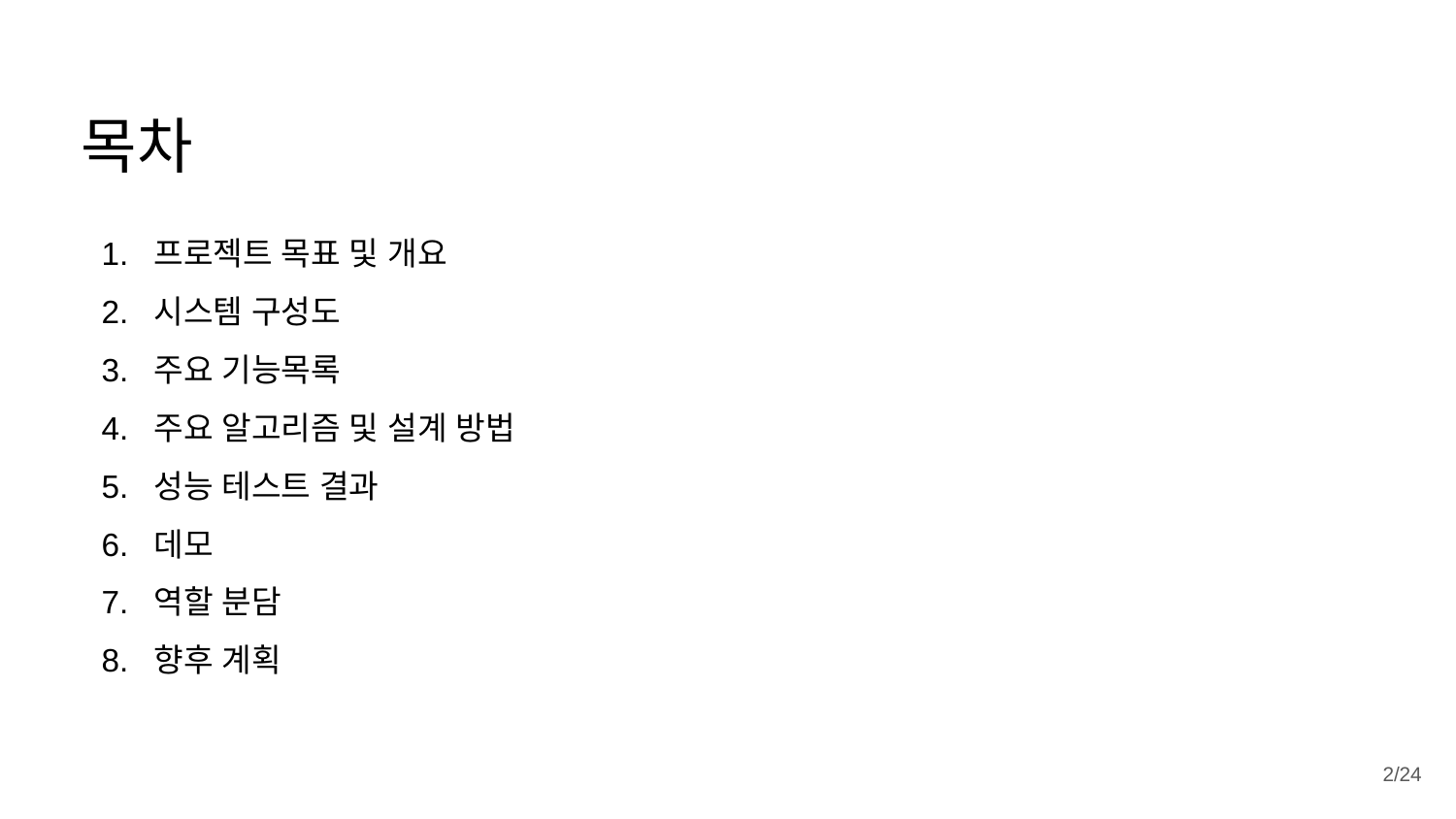

목차

프로젝트 목표 및 개요
시스템 구성도
주요 기능목록
주요 알고리즘 및 설계 방법
성능 테스트 결과
데모
역할 분담
향후 계획
2/24